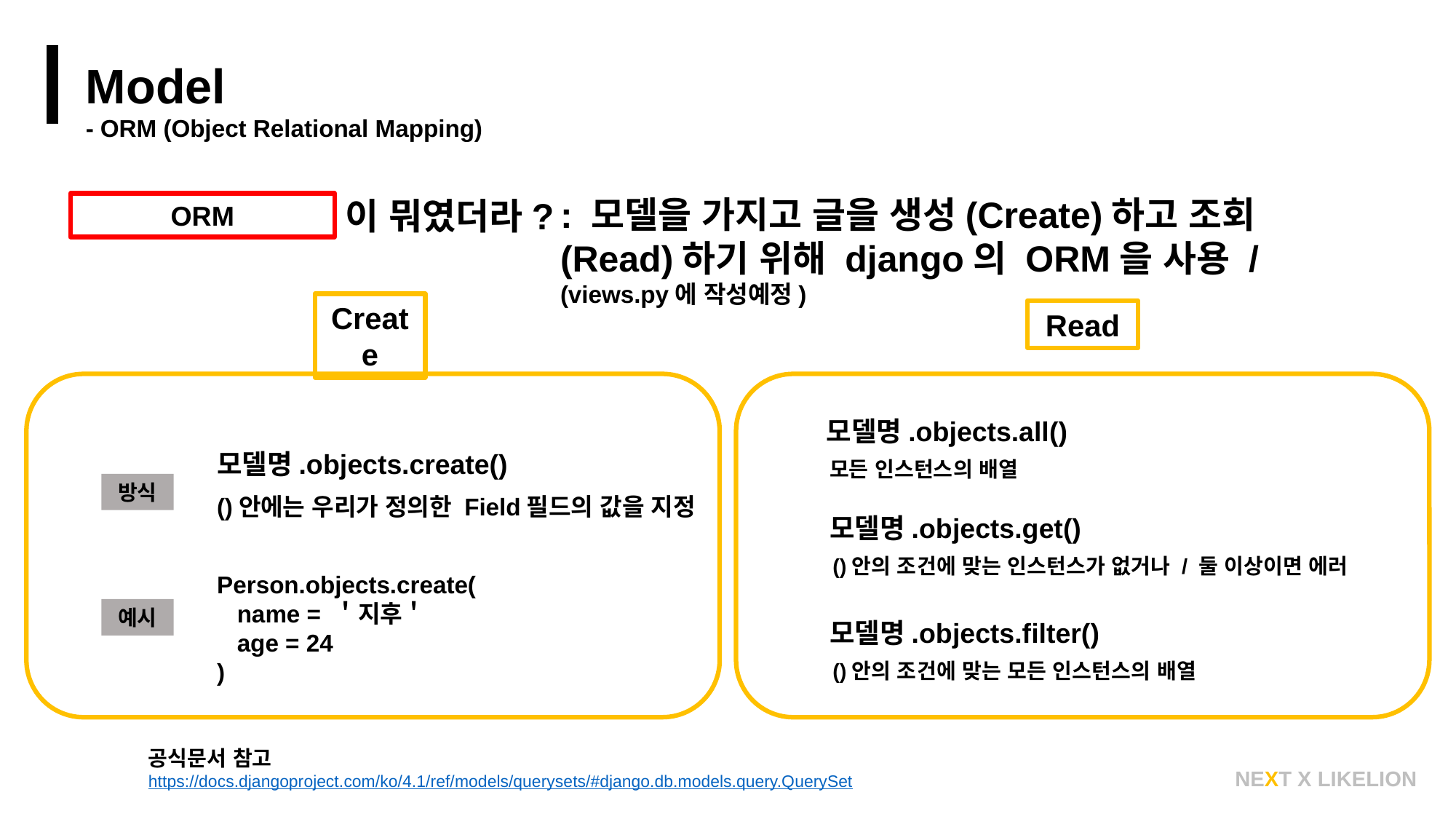

Model
- ORM (Object Relational Mapping)
: 모델을 가지고 글을 생성(Create)하고 조회(Read)하기 위해 django의 ORM을 사용 / (views.py에 작성예정)
이 뭐였더라?
ORM
Create
Read

모델명.objects.all()
모델명.objects.create()
모든 인스턴스의 배열
방식
()안에는 우리가 정의한 Field필드의 값을 지정
모델명.objects.get()
()안의 조건에 맞는 인스턴스가 없거나 / 둘 이상이면 에러
Person.objects.create(
   name = ＇지후＇
   age = 24
)
예시
모델명.objects.filter()
()안의 조건에 맞는 모든 인스턴스의 배열
공식문서 참고
https://docs.djangoproject.com/ko/4.1/ref/models/querysets/#django.db.models.query.QuerySet
NEXT X LIKELION